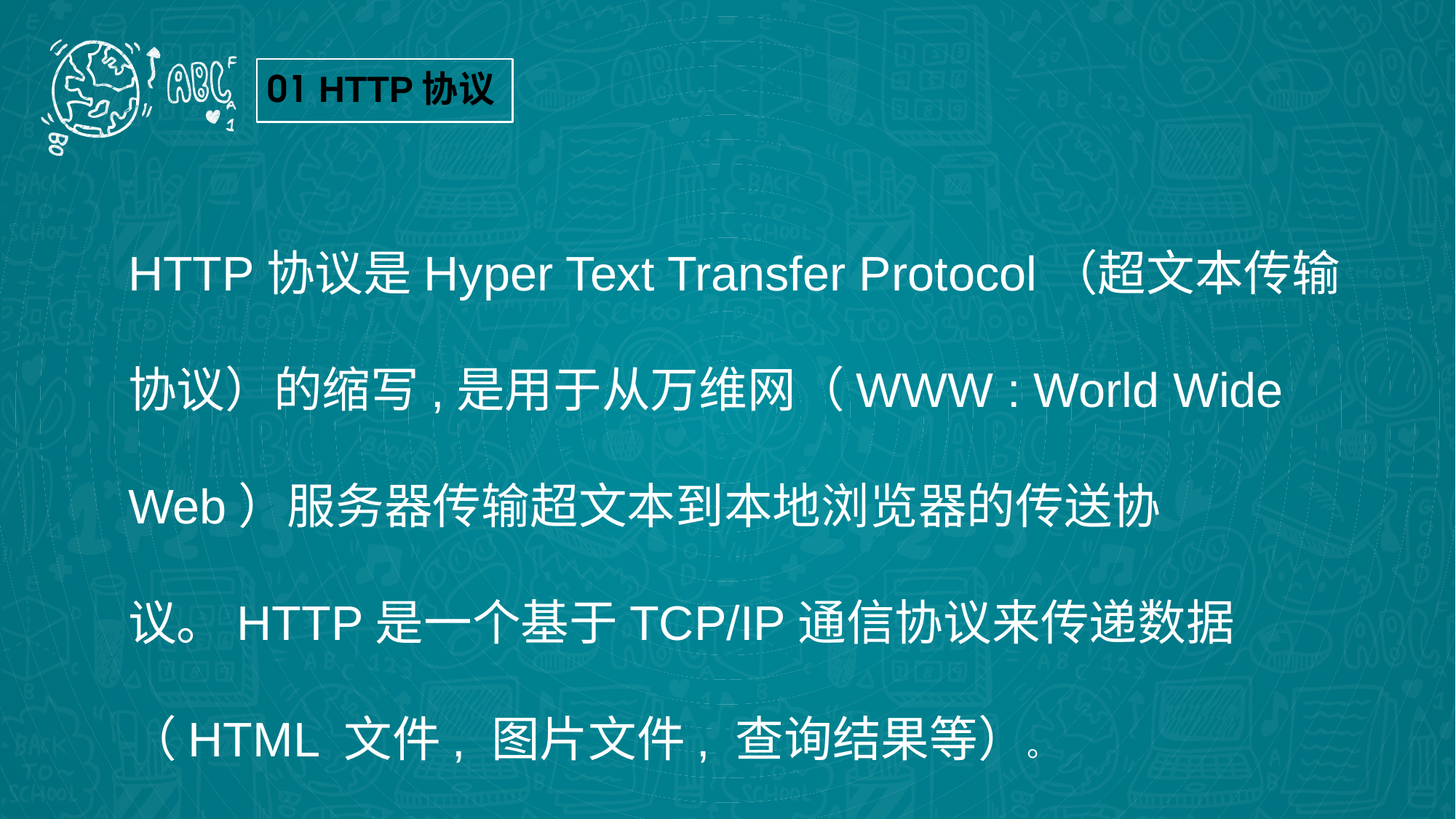

01 HTTP协议
HTTP协议是Hyper Text Transfer Protocol（超文本传输协议）的缩写,是用于从万维网（WWW : World Wide Web）服务器传输超文本到本地浏览器的传送协议。HTTP是一个基于TCP/IP通信协议来传递数据（HTML 文件, 图片文件, 查询结果等）。